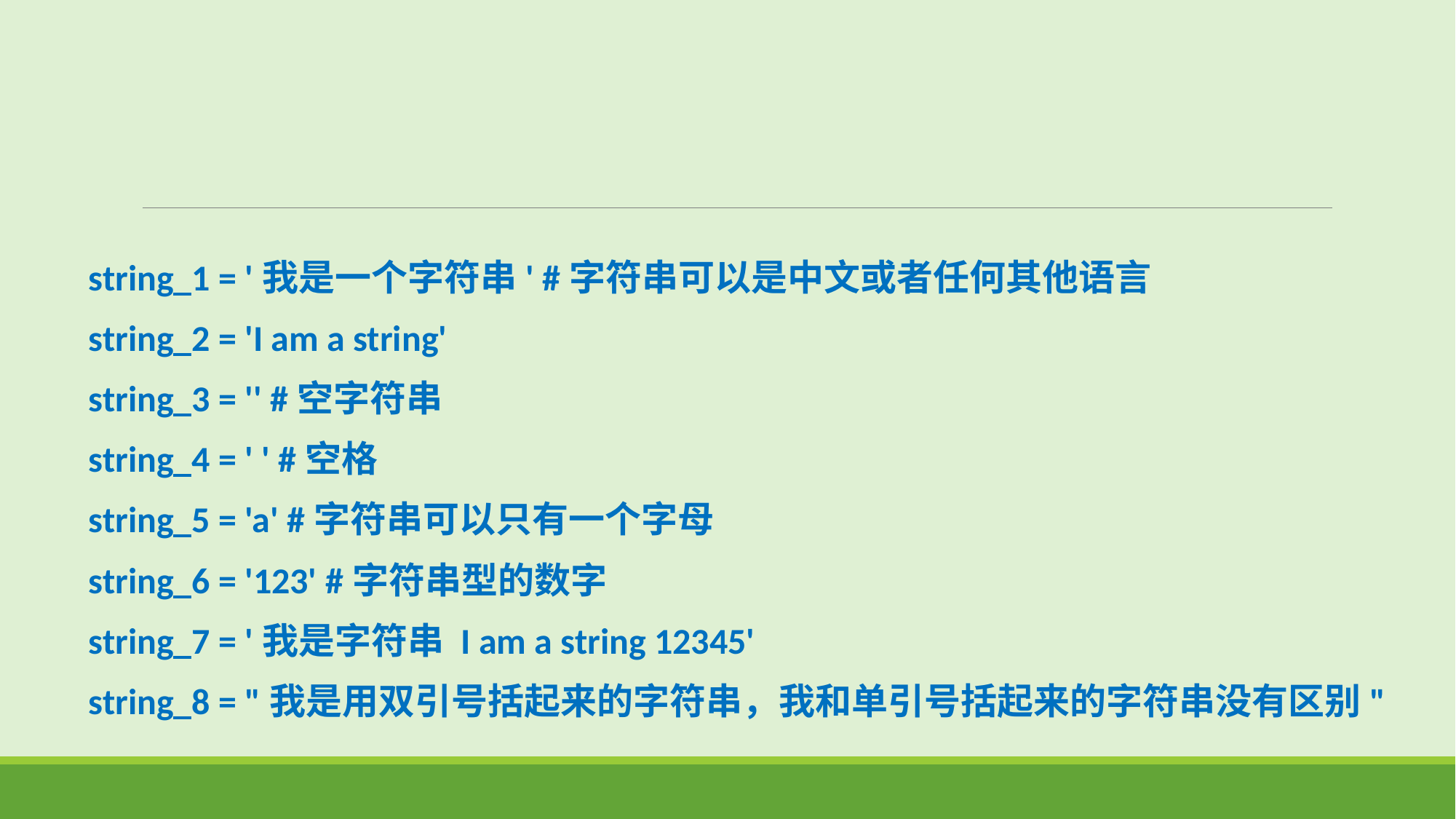

string_1 = '我是一个字符串' #字符串可以是中文或者任何其他语言
string_2 = 'I am a string'
string_3 = '' #空字符串
string_4 = ' ' #空格
string_5 = 'a' #字符串可以只有一个字母
string_6 = '123' #字符串型的数字
string_7 = '我是字符串 I am a string 12345'
string_8 = "我是用双引号括起来的字符串，我和单引号括起来的字符串没有区别"